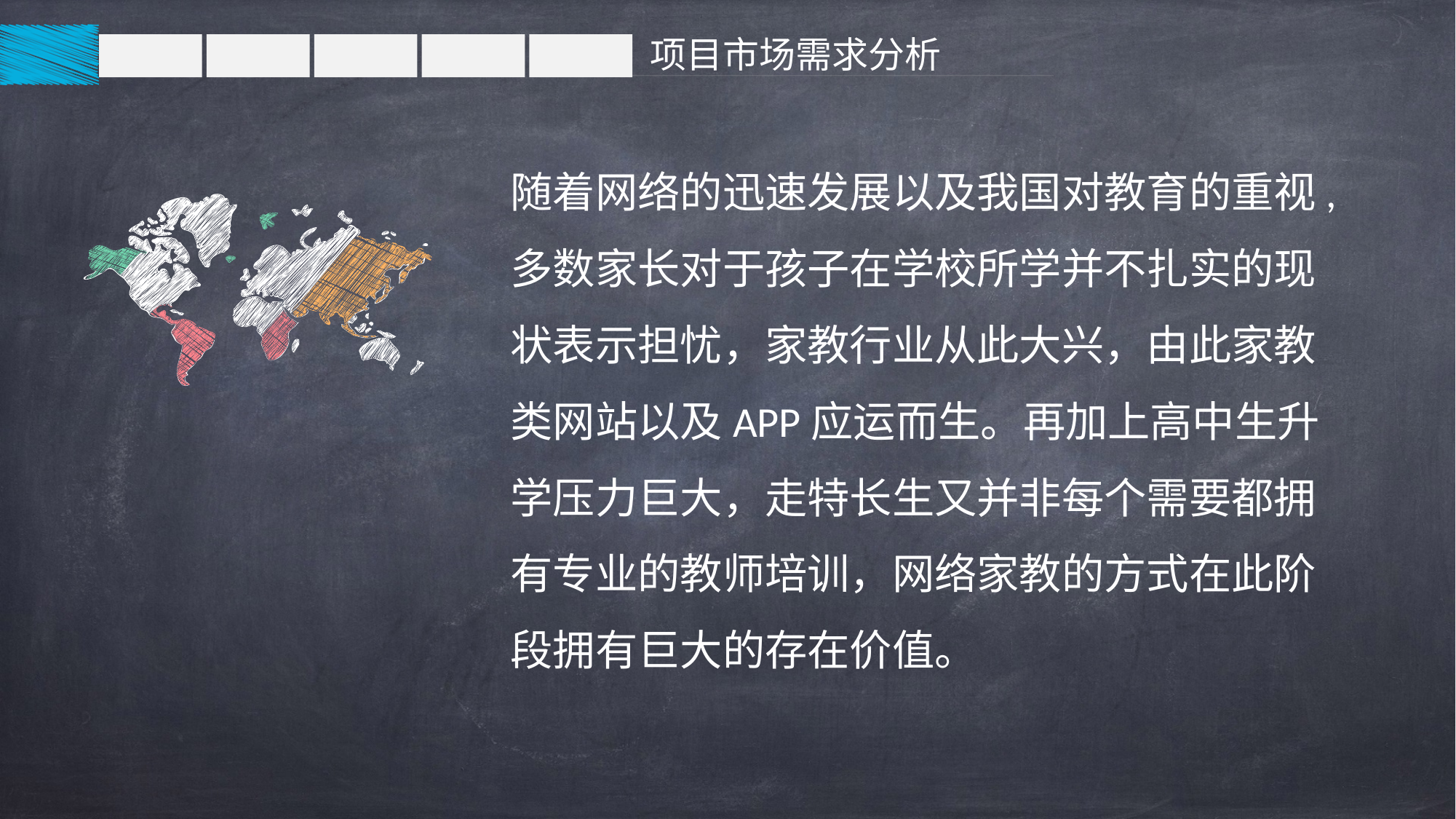

项目市场需求分析

随着网络的迅速发展以及我国对教育的重视,多数家长对于孩子在学校所学并不扎实的现状表示担忧，家教行业从此大兴，由此家教类网站以及APP应运而生。再加上高中生升学压力巨大，走特长生又并非每个需要都拥有专业的教师培训，网络家教的方式在此阶段拥有巨大的存在价值。